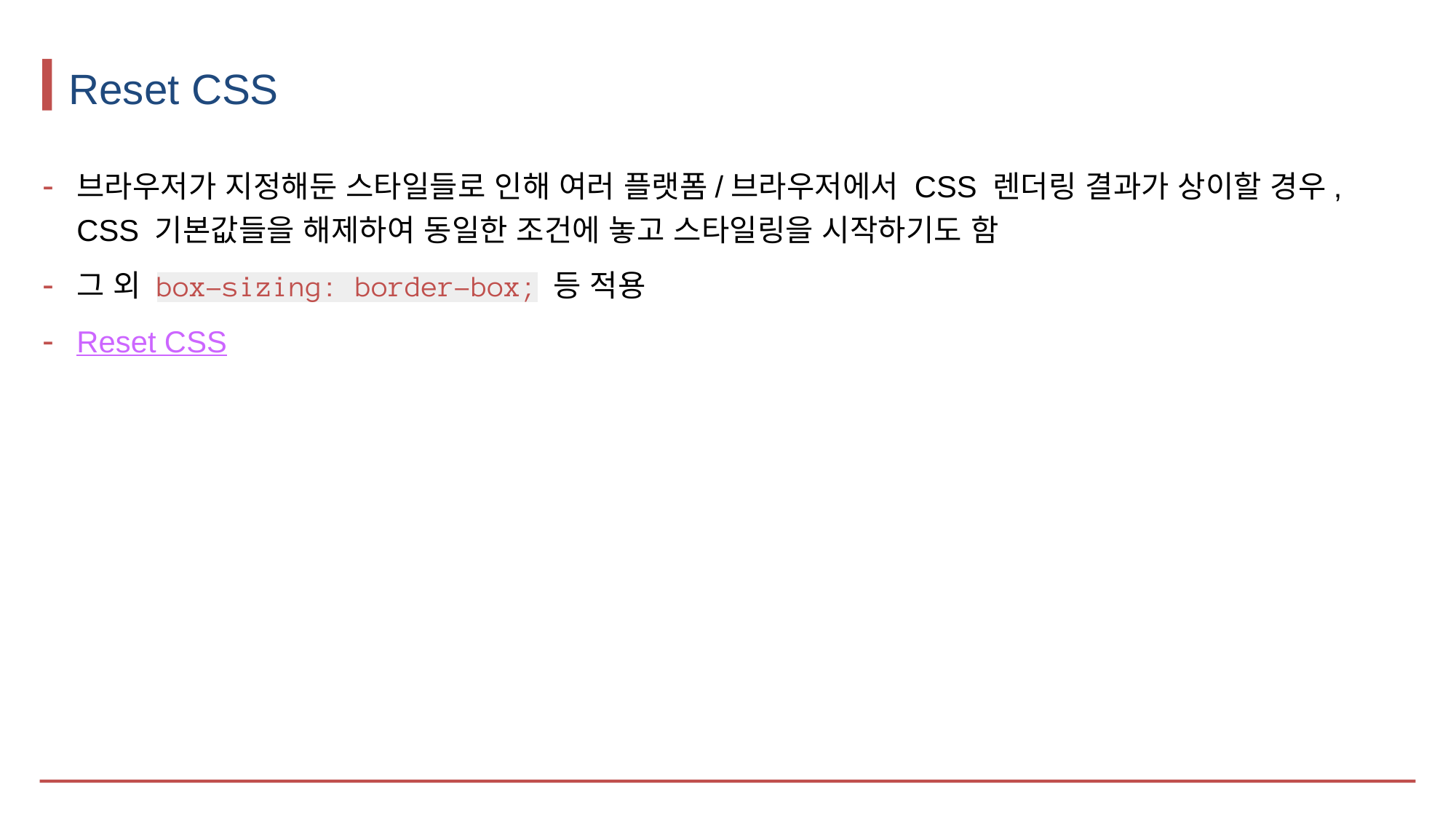

# Reset CSS
브라우저가 지정해둔 스타일들로 인해 여러 플랫폼/브라우저에서 CSS 렌더링 결과가 상이할 경우, CSS 기본값들을 해제하여 동일한 조건에 놓고 스타일링을 시작하기도 함
그 외 box-sizing: border-box; 등 적용
Reset CSS